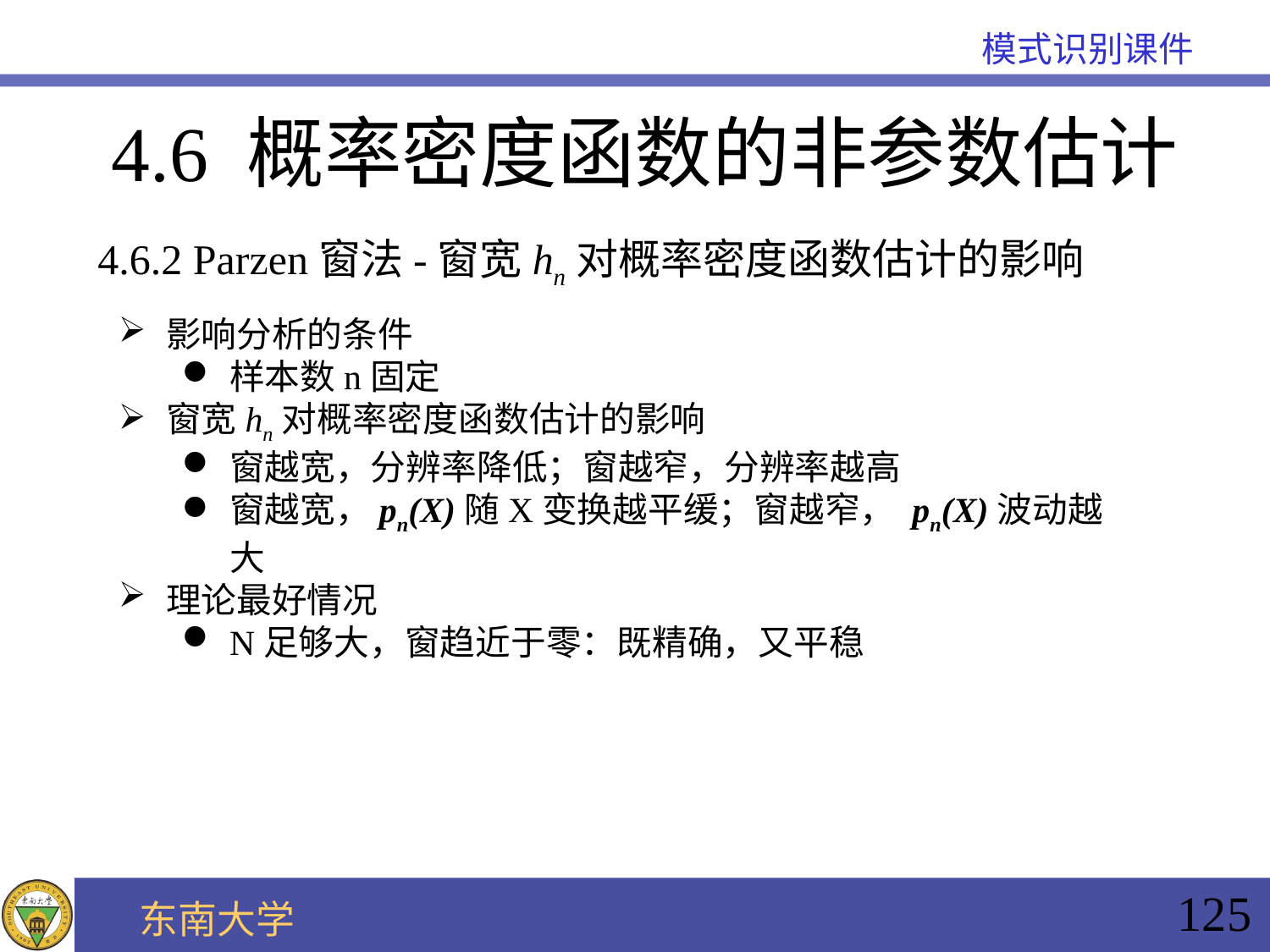

# 4.6 概率密度函数的非参数估计
4.6.2 Parzen窗法-窗宽hn对概率密度函数估计的影响
影响分析的条件
样本数n固定
窗宽hn对概率密度函数估计的影响
窗越宽，分辨率降低；窗越窄，分辨率越高
窗越宽，pn(X)随X变换越平缓；窗越窄， pn(X)波动越大
理论最好情况
N足够大，窗趋近于零：既精确，又平稳
125